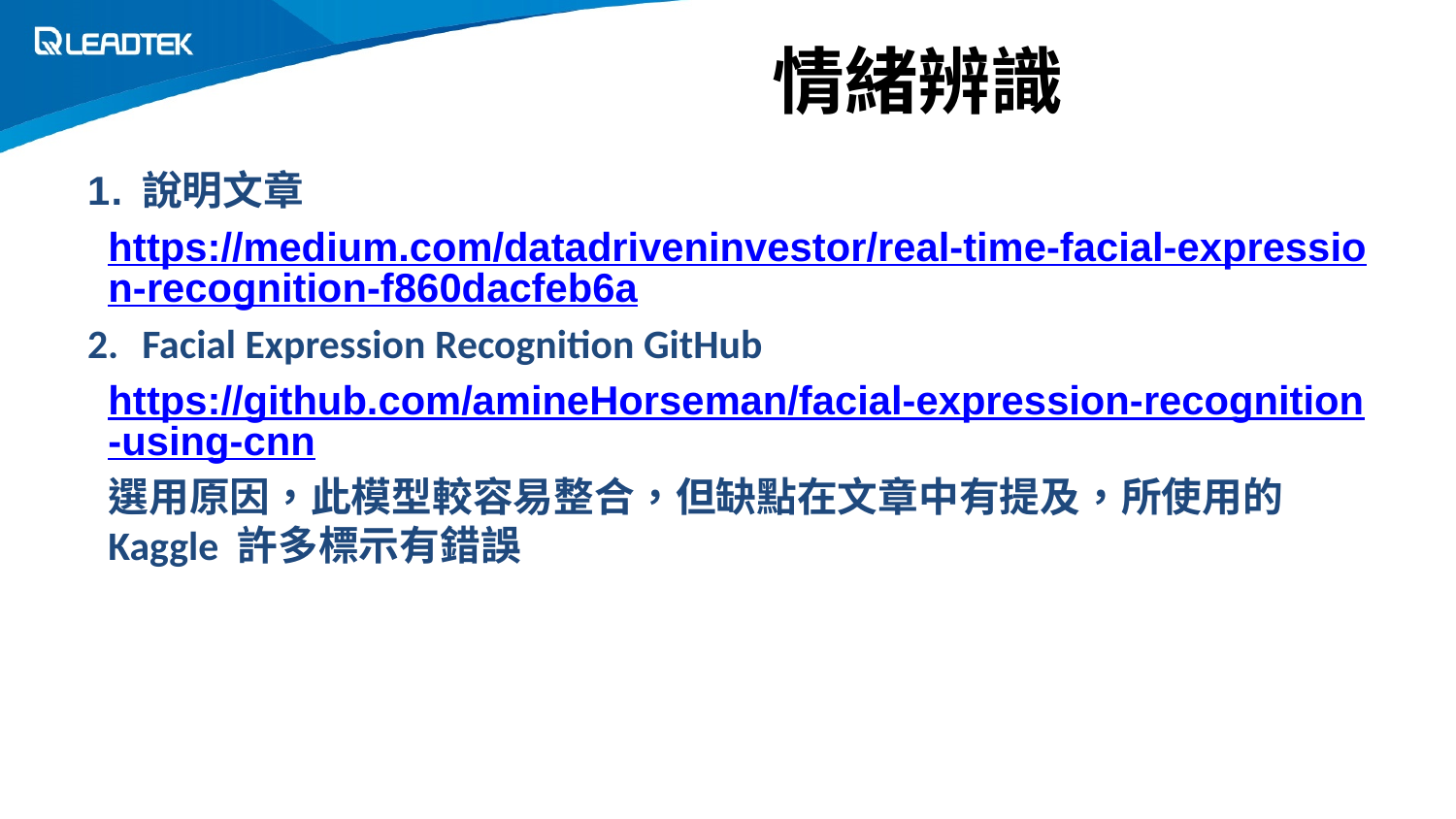

# 情緒辨識
說明文章
https://medium.com/datadriveninvestor/real-time-facial-expression-recognition-f860dacfeb6a
Facial Expression Recognition GitHub
https://github.com/amineHorseman/facial-expression-recognition-using-cnn
選用原因，此模型較容易整合，但缺點在文章中有提及，所使用的 Kaggle 許多標示有錯誤